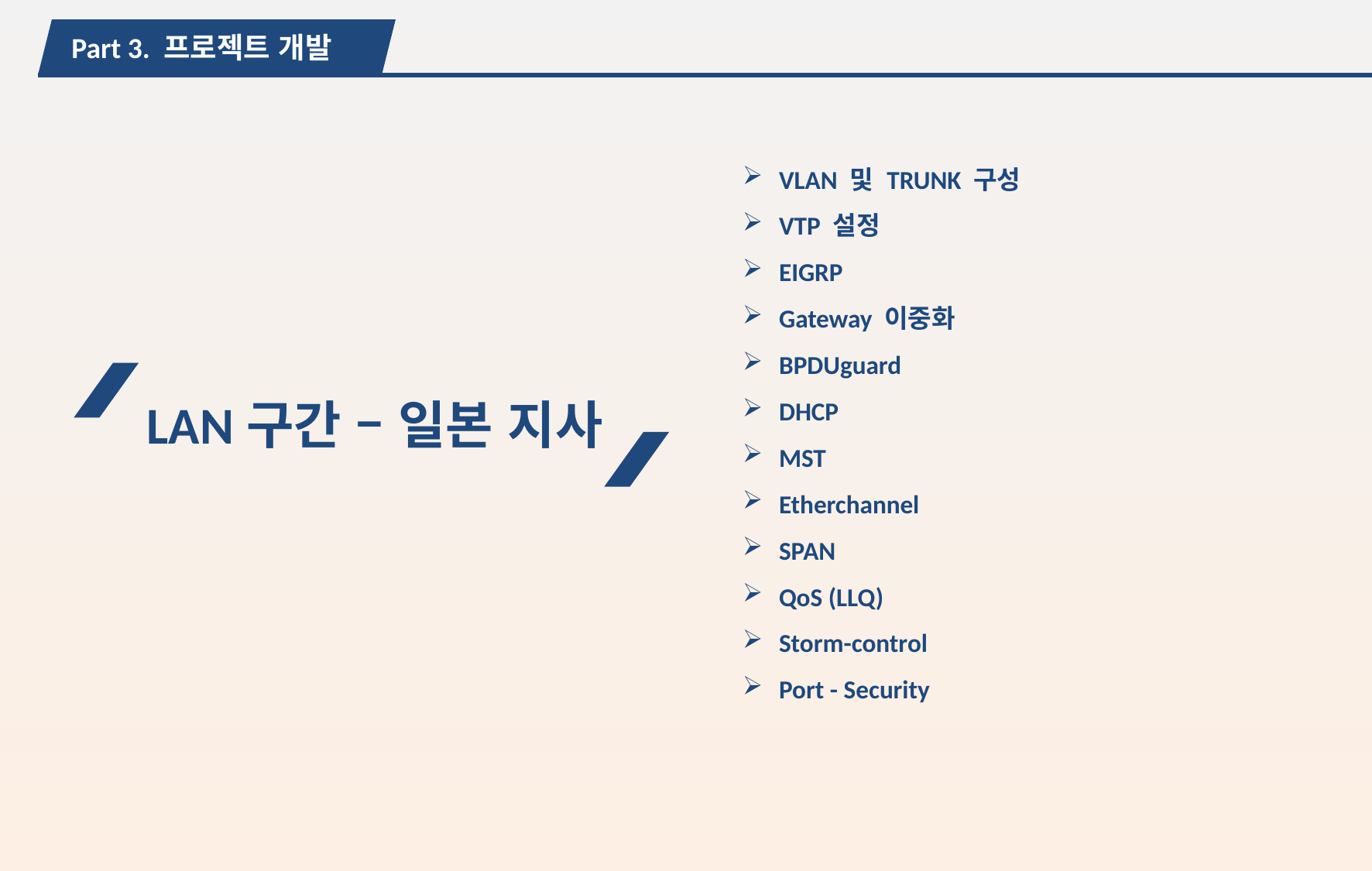

Part 3. 프로젝트 개발

VLAN 및 TRUNK 구성
VTP 설정
EIGRP
Gateway 이중화
BPDUguard
DHCP
MST
Etherchannel
SPAN
QoS (LLQ)
Storm-control
Port - Security

LAN구간 – 일본 지사